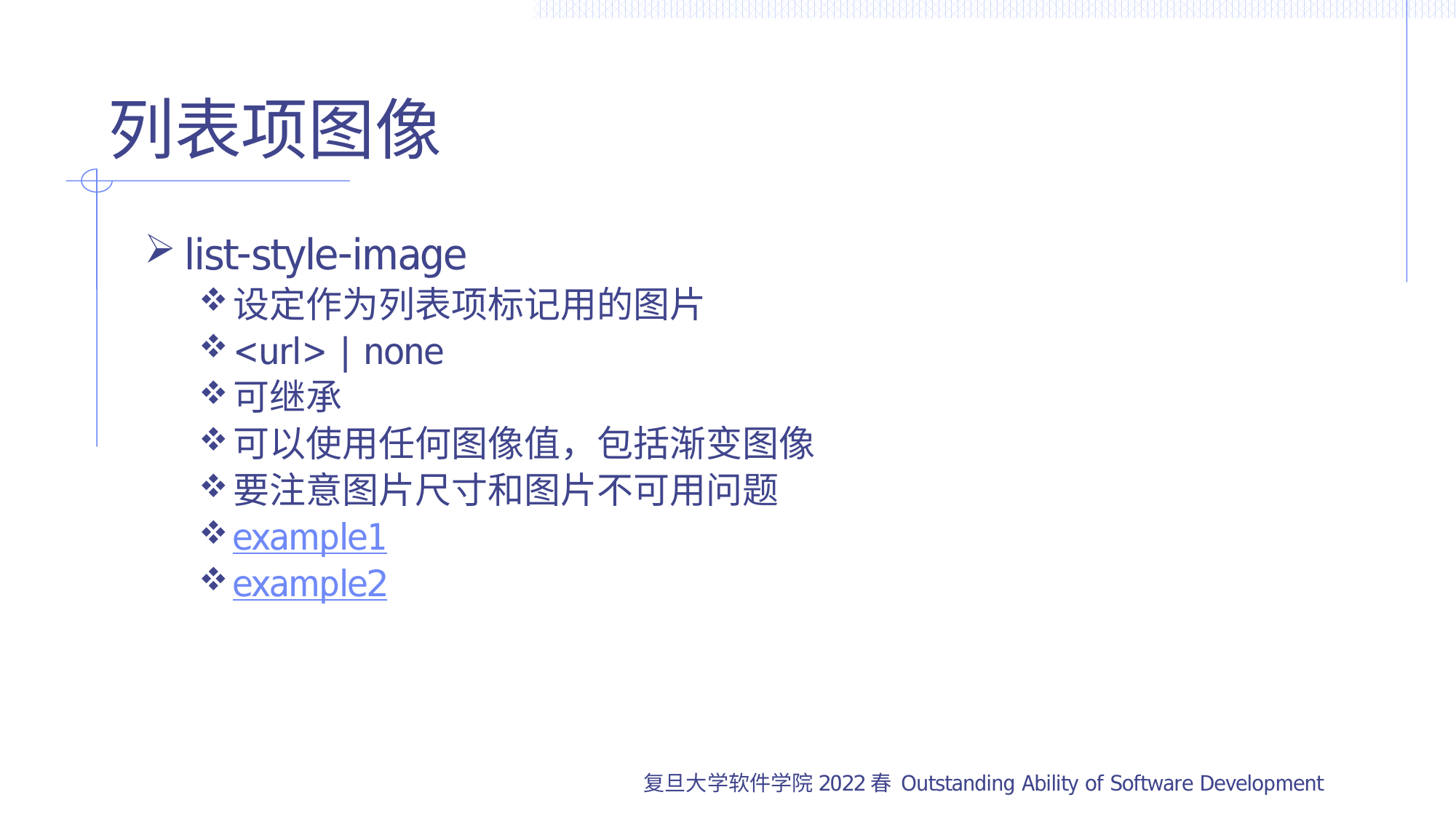

# 列表项图像
list-style-image
设定作为列表项标记用的图片
<url> | none
可继承
可以使用任何图像值，包括渐变图像
要注意图片尺寸和图片不可用问题
example1
example2